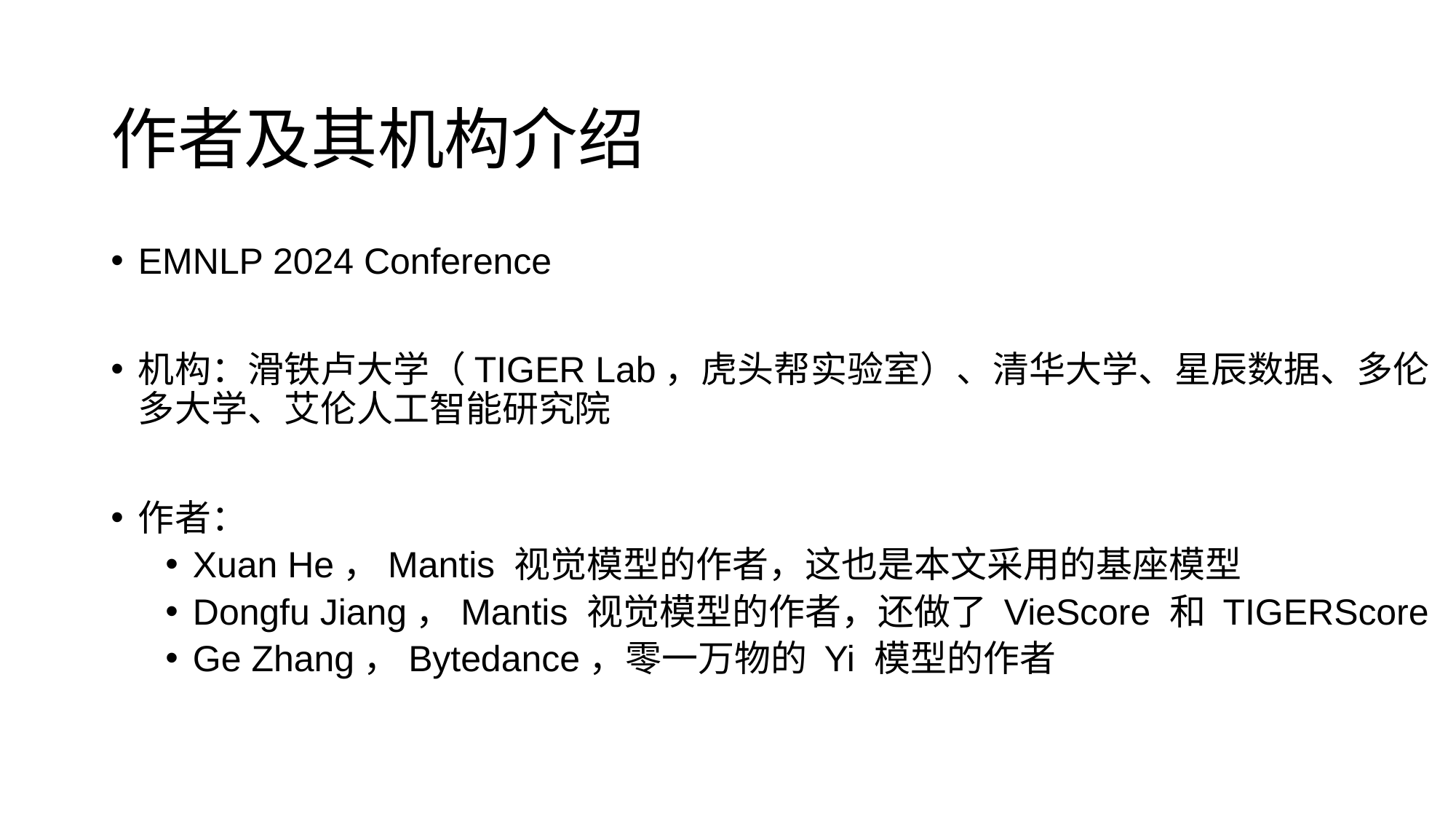

# 作者及其机构介绍
EMNLP 2024 Conference

机构：滑铁卢大学（TIGER Lab，虎头帮实验室）、清华大学、星辰数据、多伦多大学、艾伦人工智能研究院

作者：
Xuan He，Mantis 视觉模型的作者，这也是本文采用的基座模型
Dongfu Jiang，Mantis 视觉模型的作者，还做了 VieScore 和 TIGERScore
Ge Zhang，Bytedance，零一万物的 Yi 模型的作者